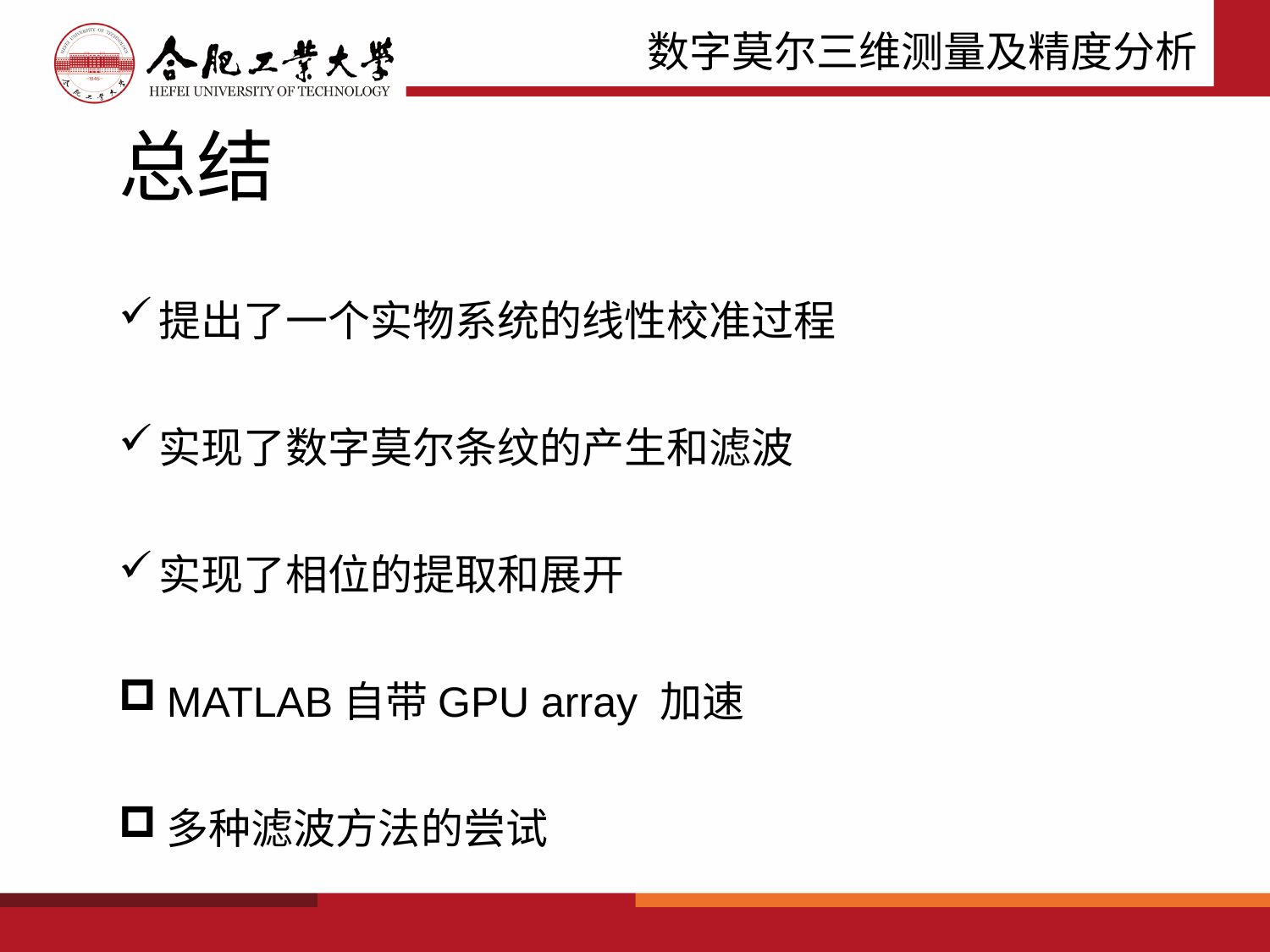

# 总结
提出了一个实物系统的线性校准过程
实现了数字莫尔条纹的产生和滤波
实现了相位的提取和展开
MATLAB自带GPU array 加速
多种滤波方法的尝试